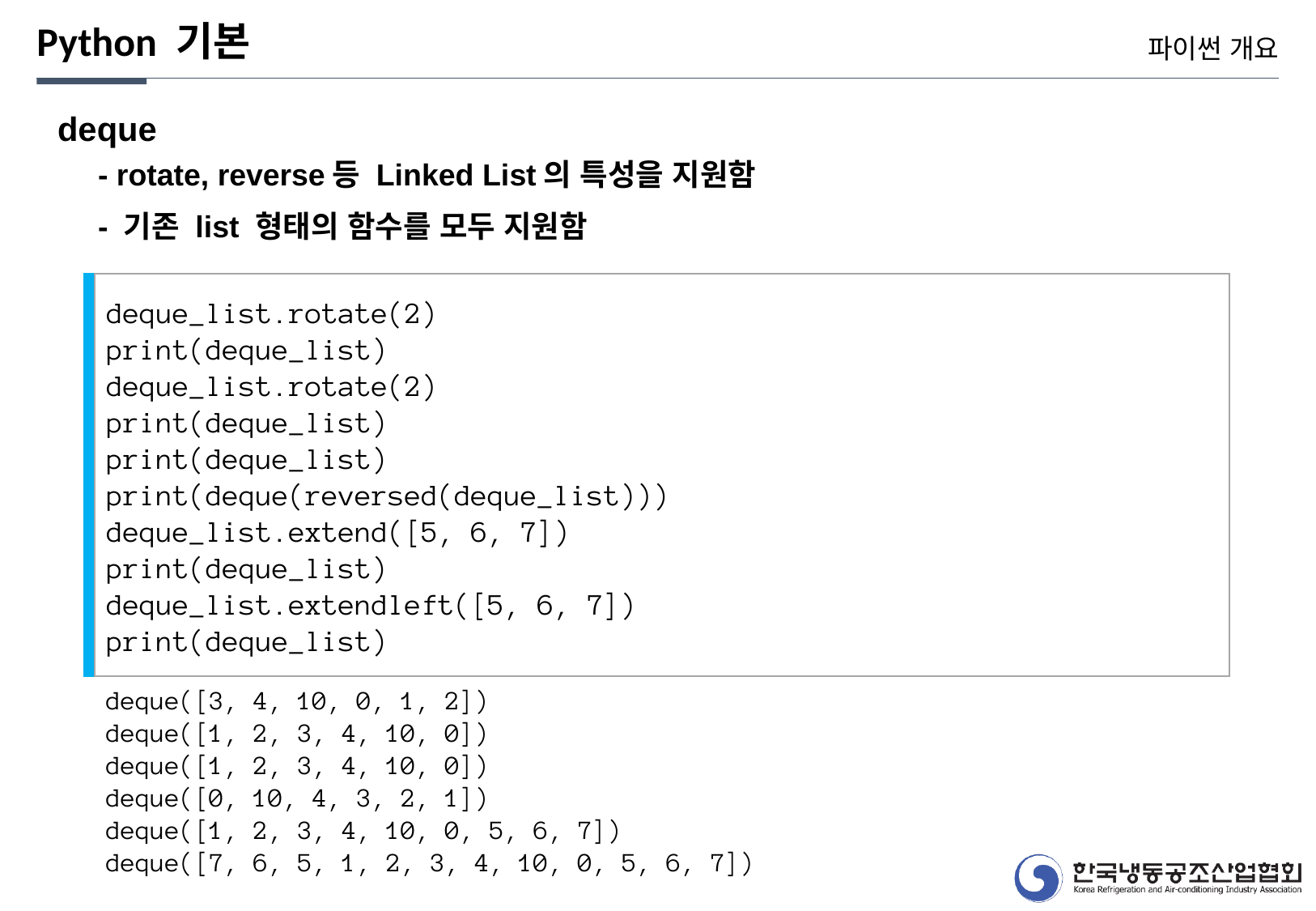

Python 기본
파이썬 개요
deque
- rotate, reverse등 Linked List의 특성을 지원함
- 기존 list 형태의 함수를 모두 지원함

deque_list.rotate(2)
print(deque_list)
deque_list.rotate(2)
print(deque_list)
print(deque_list)
print(deque(reversed(deque_list)))
deque_list.extend([5, 6, 7])
print(deque_list)
deque_list.extendleft([5, 6, 7])
print(deque_list)
deque([3, 4, 10, 0, 1, 2])
deque([1, 2, 3, 4, 10, 0])
deque([1, 2, 3, 4, 10, 0])
deque([0, 10, 4, 3, 2, 1])
deque([1, 2, 3, 4, 10, 0, 5, 6, 7])
deque([7, 6, 5, 1, 2, 3, 4, 10, 0, 5, 6, 7])